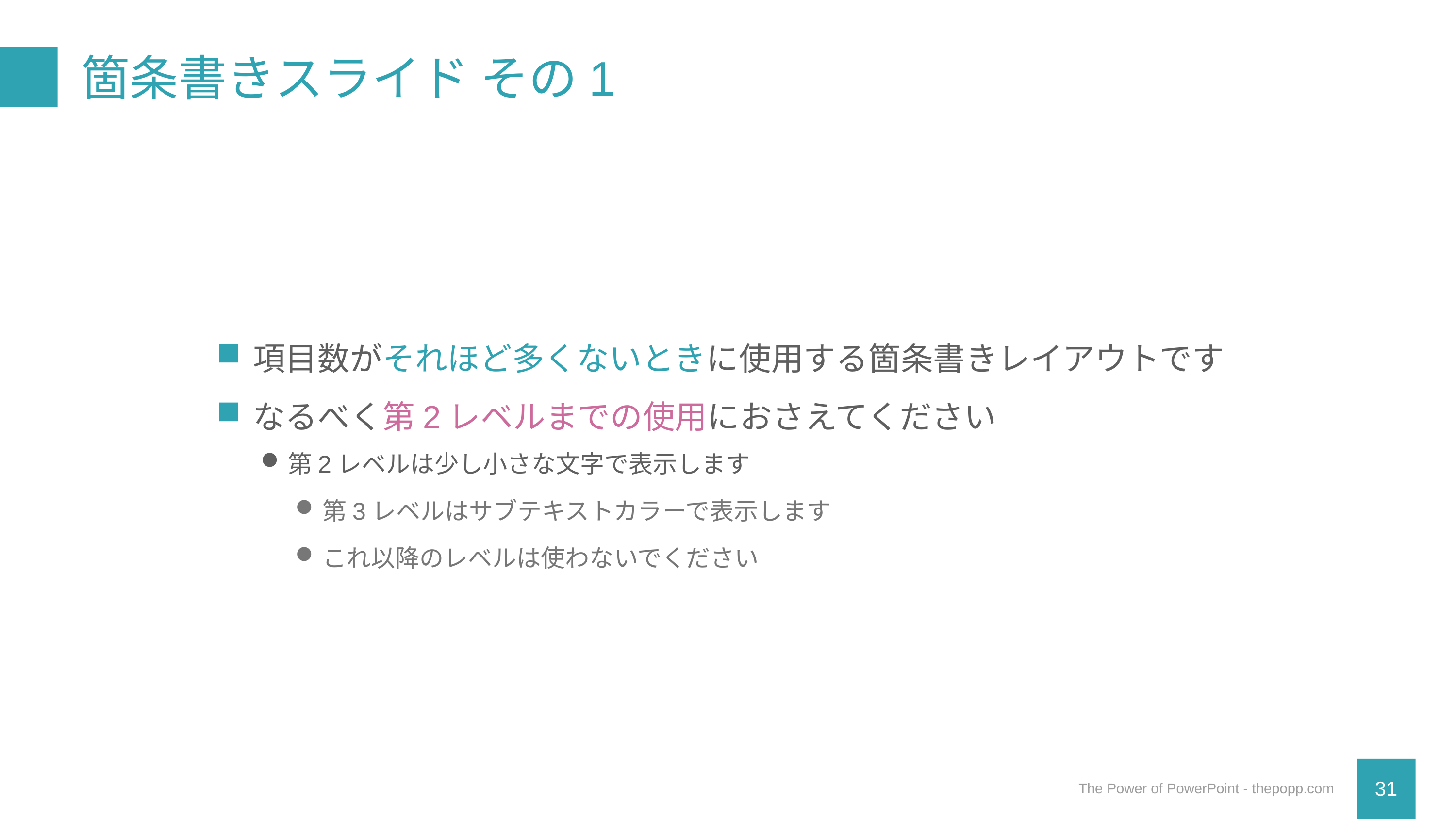

# 箇条書きスライド その1
項目数がそれほど多くないときに使用する箇条書きレイアウトです
なるべく第2レベルまでの使用におさえてください
第2レベルは少し小さな文字で表示します
第3レベルはサブテキストカラーで表示します
これ以降のレベルは使わないでください
The Power of PowerPoint - thepopp.com
31